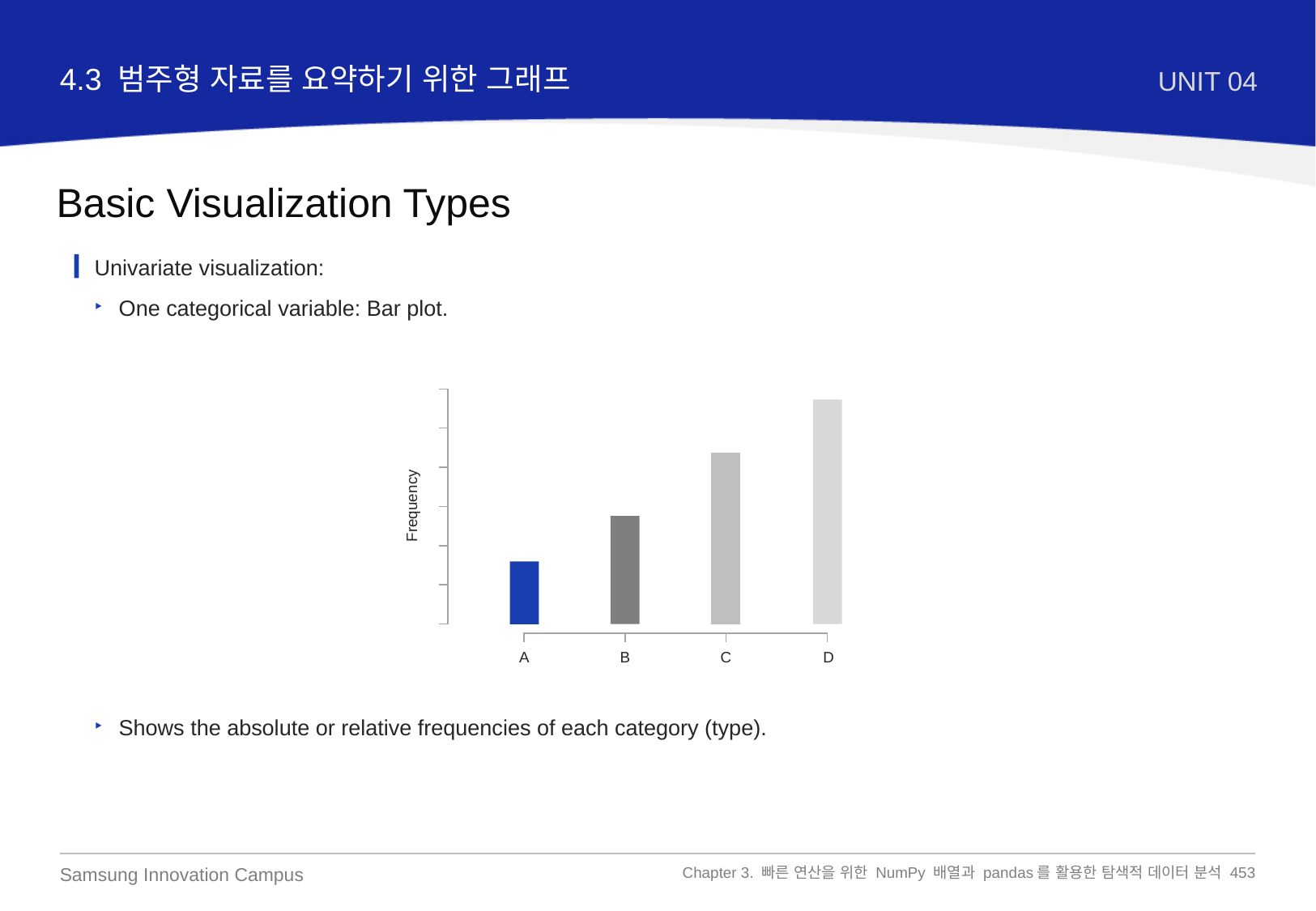

4.3 범주형 자료를 요약하기 위한 그래프
UNIT 04
Basic Visualization Types
Univariate visualization:

One categorical variable: Bar plot.

Frequency
A
B
C
D
Shows the absolute or relative frequencies of each category (type).